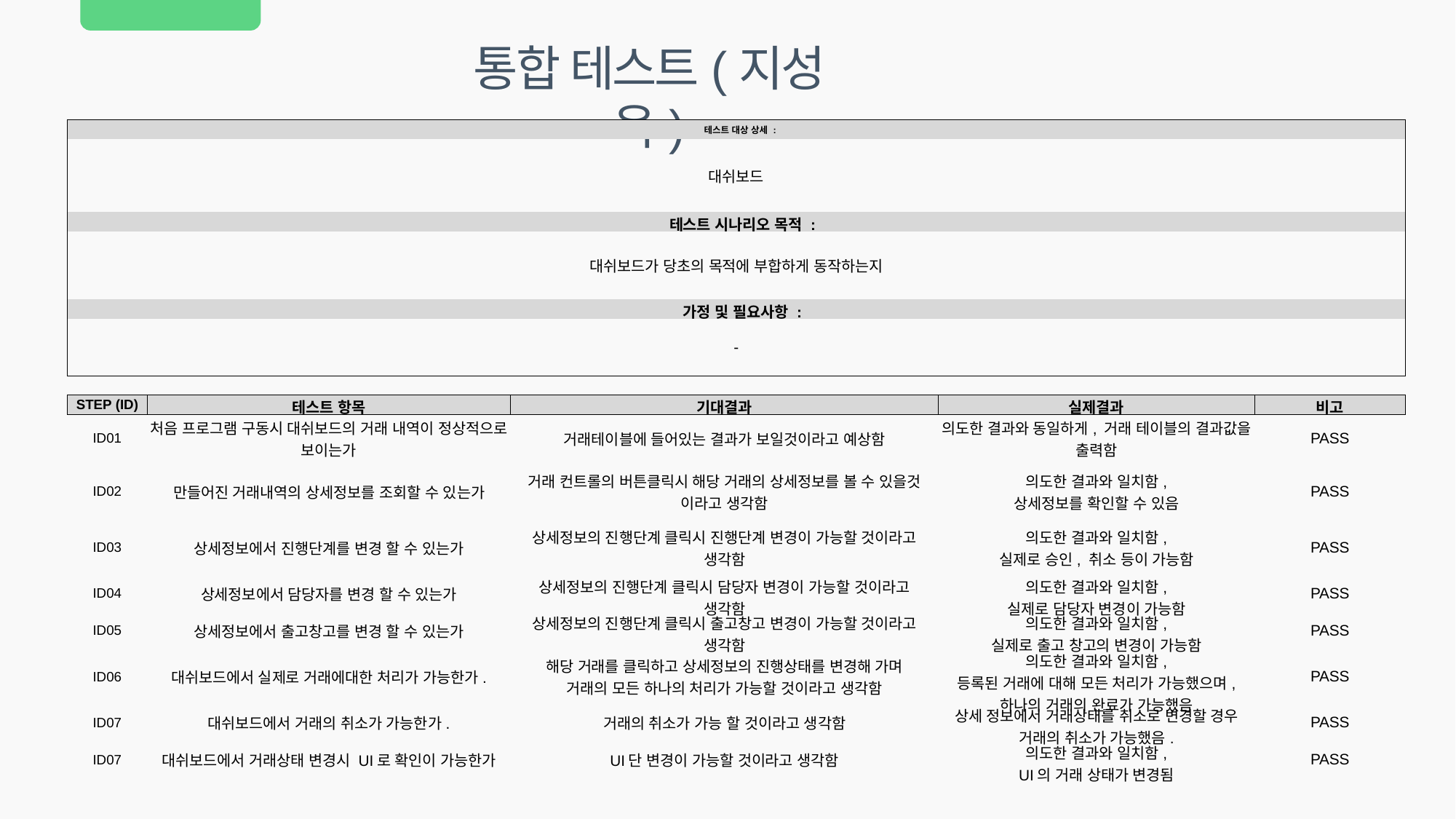

통합 테스트(지성욱)
| 테스트 대상 상세 : |  |  |  |  |  |  |  |  |  |  |  |
| --- | --- | --- | --- | --- | --- | --- | --- | --- | --- | --- | --- |
| 대쉬보드 |  |  |  |  |  |  |  |  |  |  |  |
| 테스트 시나리오 목적 : |  |  |  |  |  |  |  |  |  |  |  |
| 대쉬보드가 당초의 목적에 부합하게 동작하는지 |  |  |  |  |  |  |  |  |  |  |  |
| 가정 및 필요사항 : |  |  |  |  |  |  |  |  |  |  |  |
| - |  |  |  |  |  |  |  |  |  |  |  |
|  |  |  |  |  |  |  |  |  |  |  |  |
| STEP (ID) | 테스트 항목 |  |  | 기대결과 |  |  | 실제결과 |  |  | 비고 |  |
| ID01 | 처음 프로그램 구동시 대쉬보드의 거래 내역이 정상적으로 보이는가 |  |  | 거래테이블에 들어있는 결과가 보일것이라고 예상함 |  |  | 의도한 결과와 동일하게, 거래 테이블의 결과값을 출력함 |  |  | PASS |  |
| ID02 | 만들어진 거래내역의 상세정보를 조회할 수 있는가 |  |  | 거래 컨트롤의 버튼클릭시 해당 거래의 상세정보를 볼 수 있을것 이라고 생각함 |  |  | 의도한 결과와 일치함, 상세정보를 확인할 수 있음 |  |  | PASS |  |
| ID03 | 상세정보에서 진행단계를 변경 할 수 있는가 |  |  | 상세정보의 진행단계 클릭시 진행단계 변경이 가능할 것이라고 생각함 |  |  | 의도한 결과와 일치함, 실제로 승인, 취소 등이 가능함 |  |  | PASS |  |
| ID04 | 상세정보에서 담당자를 변경 할 수 있는가 |  |  | 상세정보의 진행단계 클릭시 담당자 변경이 가능할 것이라고 생각함 |  |  | 의도한 결과와 일치함, 실제로 담당자 변경이 가능함 |  |  | PASS |  |
| ID05 | 상세정보에서 출고창고를 변경 할 수 있는가 |  |  | 상세정보의 진행단계 클릭시 출고창고 변경이 가능할 것이라고 생각함 |  |  | 의도한 결과와 일치함, 실제로 출고 창고의 변경이 가능함 |  |  | PASS |  |
| ID06 | 대쉬보드에서 실제로 거래에대한 처리가 가능한가. |  |  | 해당 거래를 클릭하고 상세정보의 진행상태를 변경해 가며 거래의 모든 하나의 처리가 가능할 것이라고 생각함 |  |  | 의도한 결과와 일치함, 등록된 거래에 대해 모든 처리가 가능했으며, 하나의 거래의 완료가 가능했음 |  |  | PASS |  |
| ID07 | 대쉬보드에서 거래의 취소가 가능한가. |  |  | 거래의 취소가 가능 할 것이라고 생각함 |  |  | 상세 정보에서 거래상태를 취소로 변경할 경우 거래의 취소가 가능했음. |  |  | PASS |  |
| ID07 | 대쉬보드에서 거래상태 변경시 UI로 확인이 가능한가 |  |  | UI단 변경이 가능할 것이라고 생각함 |  |  | 의도한 결과와 일치함, UI의 거래 상태가 변경됨 |  |  | PASS |  |